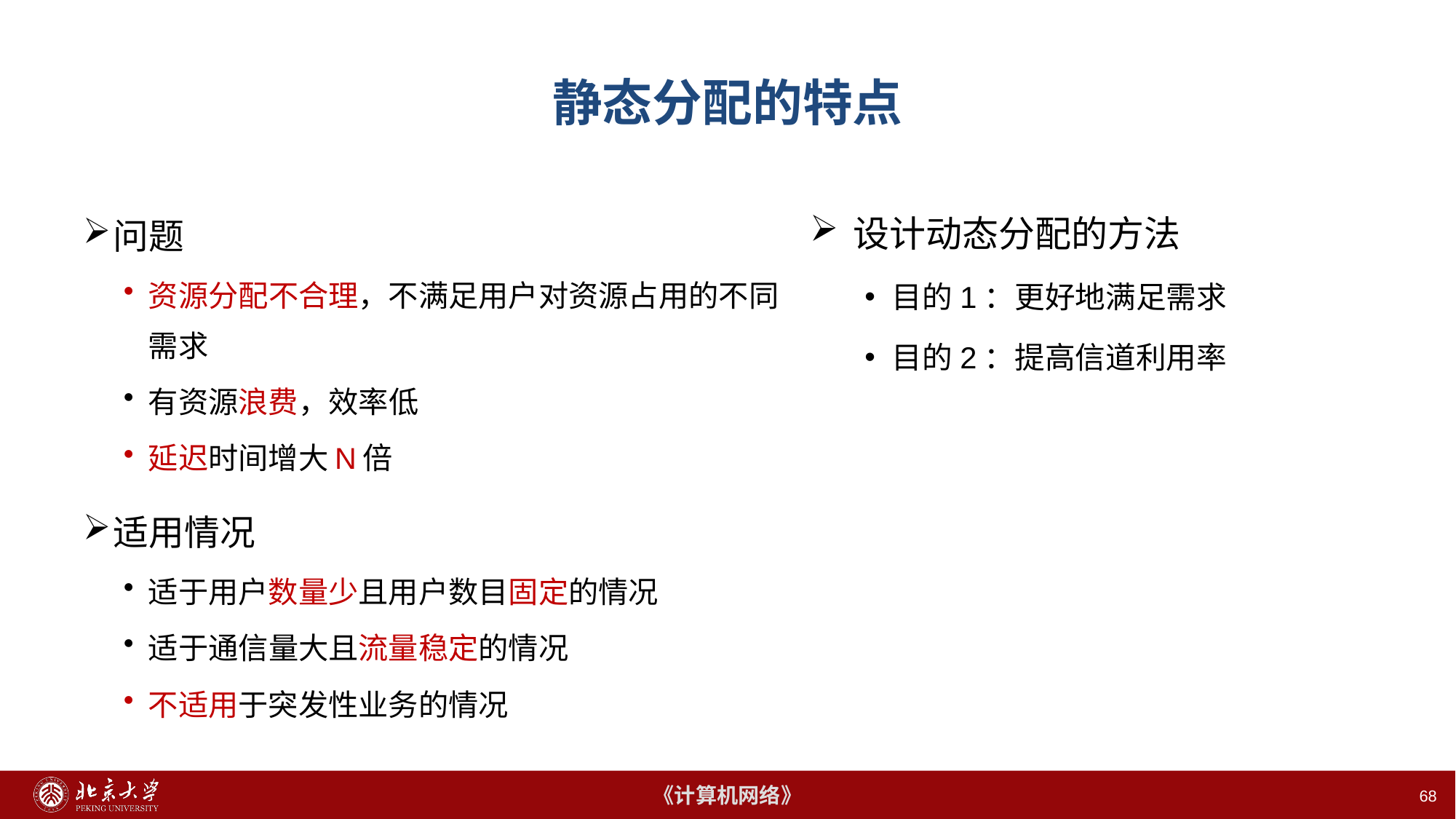

68
# 静态分配的特点
设计动态分配的方法
目的1：更好地满足需求
目的2：提高信道利用率

问题
资源分配不合理，不满足用户对资源占用的不同需求
有资源浪费，效率低
延迟时间增大N倍
适用情况
适于用户数量少且用户数目固定的情况
适于通信量大且流量稳定的情况
不适用于突发性业务的情况